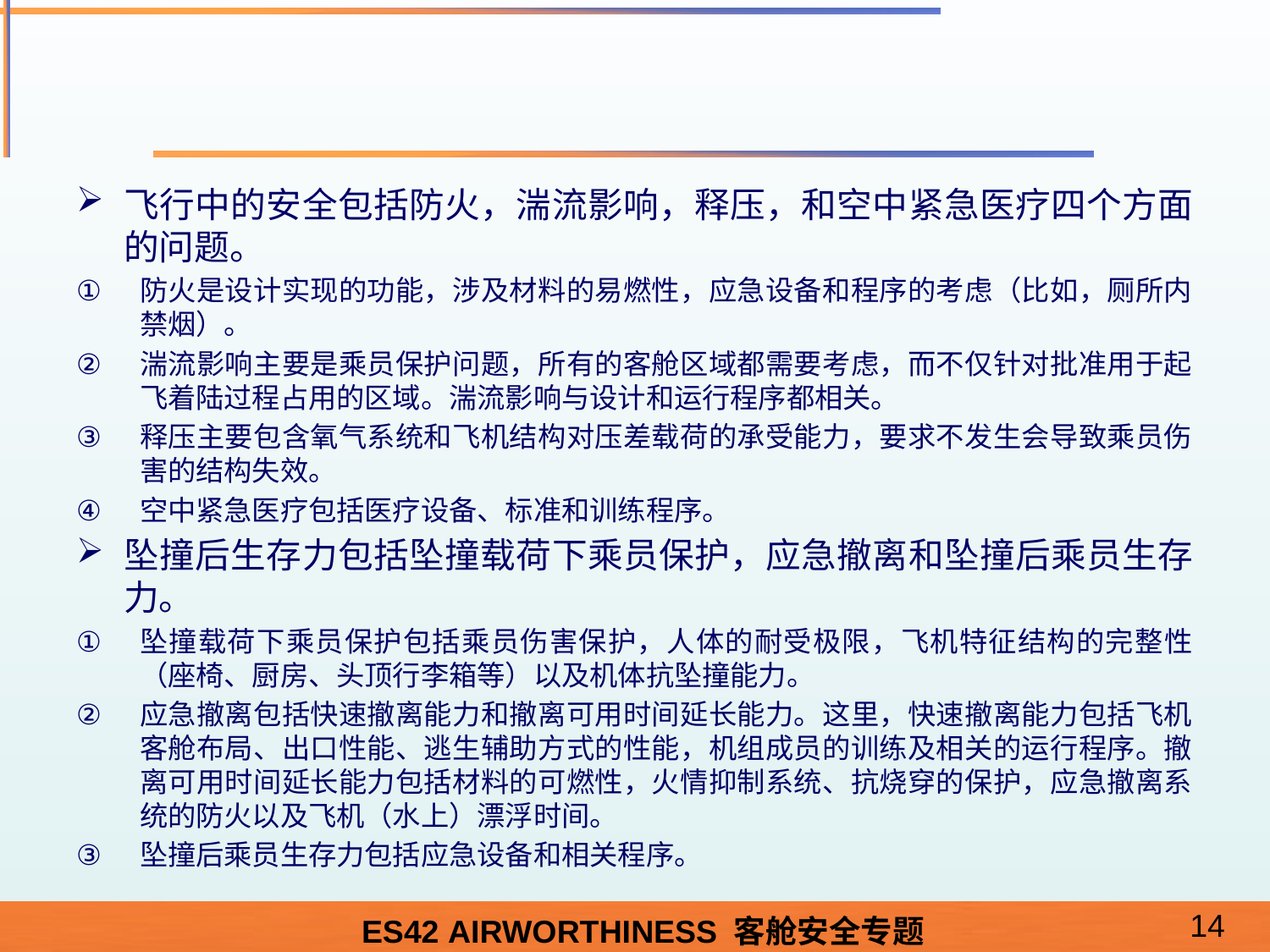

#
飞行中的安全包括防火，湍流影响，释压，和空中紧急医疗四个方面的问题。
防火是设计实现的功能，涉及材料的易燃性，应急设备和程序的考虑（比如，厕所内禁烟）。
湍流影响主要是乘员保护问题，所有的客舱区域都需要考虑，而不仅针对批准用于起飞着陆过程占用的区域。湍流影响与设计和运行程序都相关。
释压主要包含氧气系统和飞机结构对压差载荷的承受能力，要求不发生会导致乘员伤害的结构失效。
空中紧急医疗包括医疗设备、标准和训练程序。
坠撞后生存力包括坠撞载荷下乘员保护，应急撤离和坠撞后乘员生存力。
坠撞载荷下乘员保护包括乘员伤害保护，人体的耐受极限，飞机特征结构的完整性（座椅、厨房、头顶行李箱等）以及机体抗坠撞能力。
应急撤离包括快速撤离能力和撤离可用时间延长能力。这里，快速撤离能力包括飞机客舱布局、出口性能、逃生辅助方式的性能，机组成员的训练及相关的运行程序。撤离可用时间延长能力包括材料的可燃性，火情抑制系统、抗烧穿的保护，应急撤离系统的防火以及飞机（水上）漂浮时间。
坠撞后乘员生存力包括应急设备和相关程序。